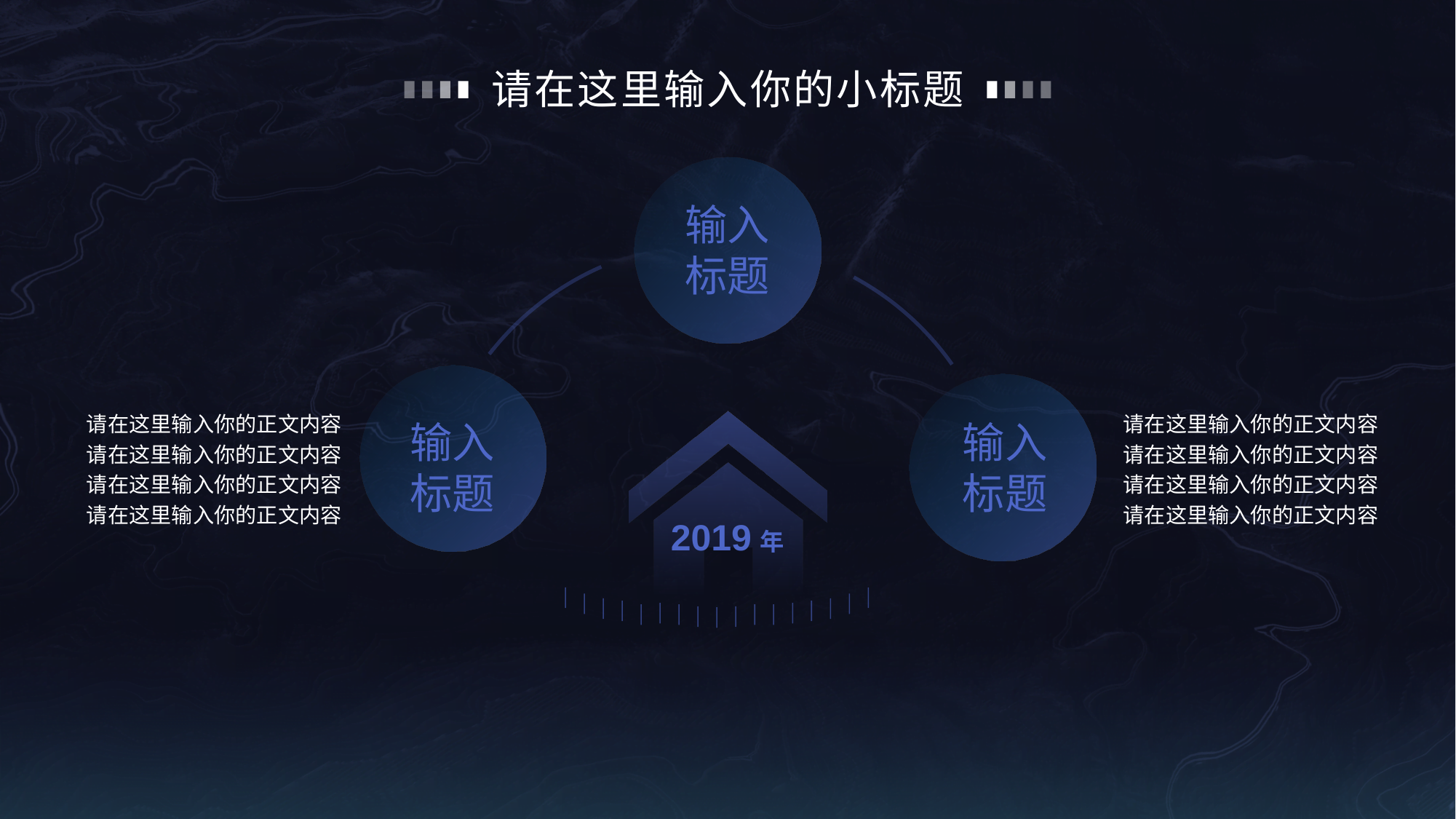

# 请在这里输入你的小标题

输入
标题

请在这里输入你的正文内容
请在这里输入你的正文内容
请在这里输入你的正文内容
请在这里输入你的正文内容
请在这里输入你的正文内容
请在这里输入你的正文内容
请在这里输入你的正文内容
请在这里输入你的正文内容
输入
标题
输入
标题

2019年